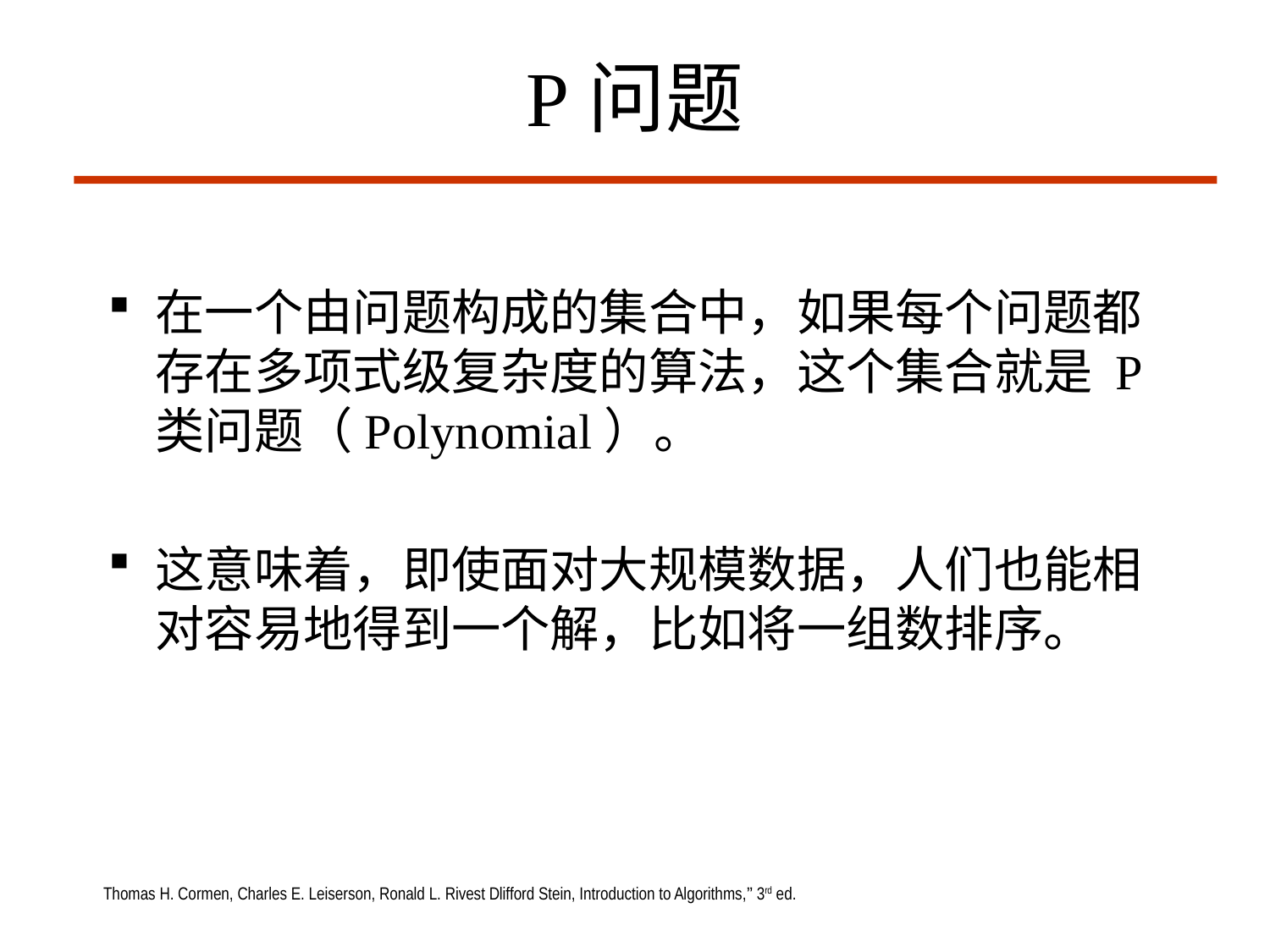

# P问题
在一个由问题构成的集合中，如果每个问题都存在多项式级复杂度的算法，这个集合就是 P 类问题（Polynomial）。

这意味着，即使面对大规模数据，人们也能相对容易地得到一个解，比如将一组数排序。